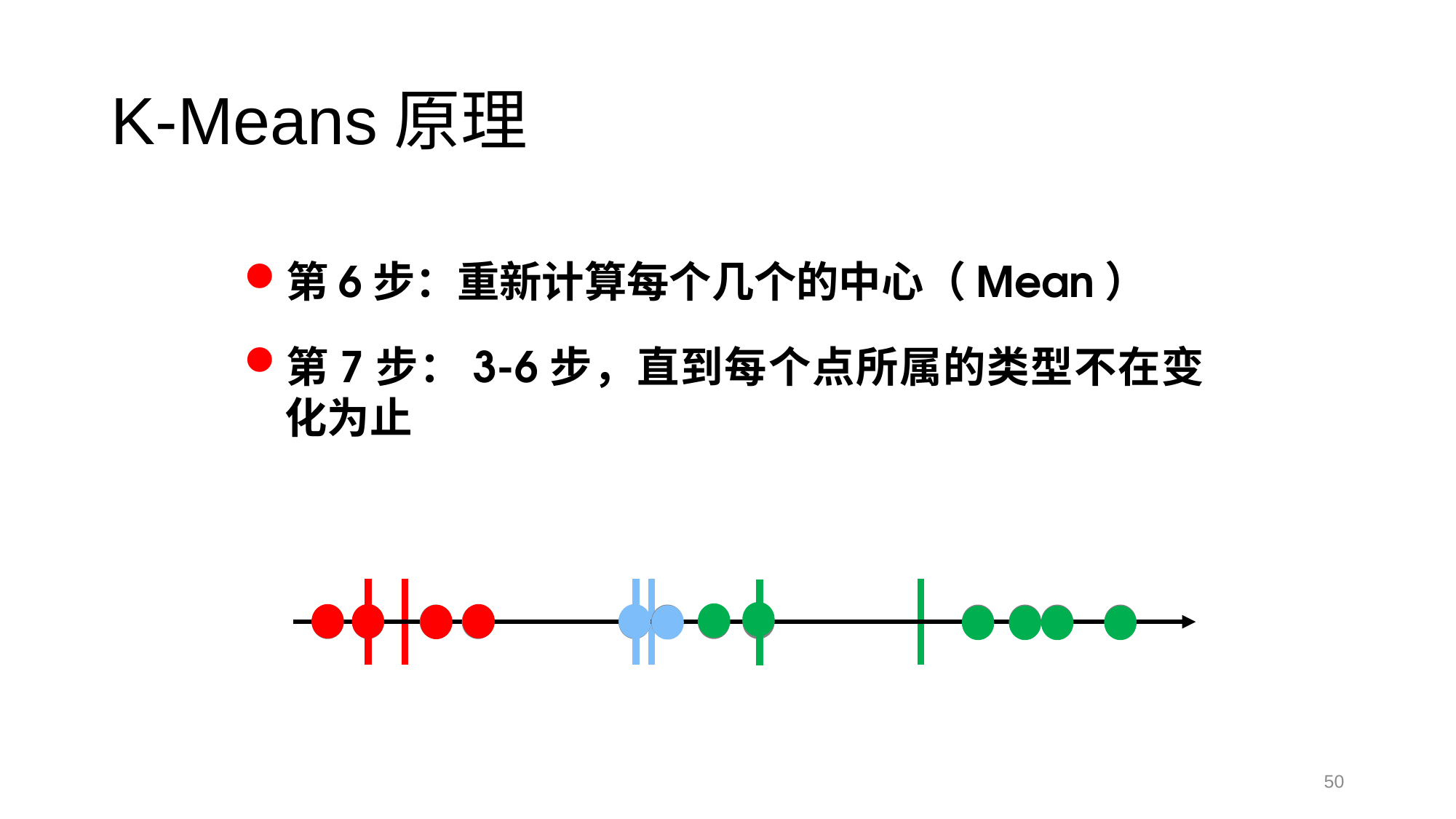

# K-Means原理
第6步：重新计算每个几个的中心（Mean）
第7步：3-6步，直到每个点所属的类型不在变化为止

50